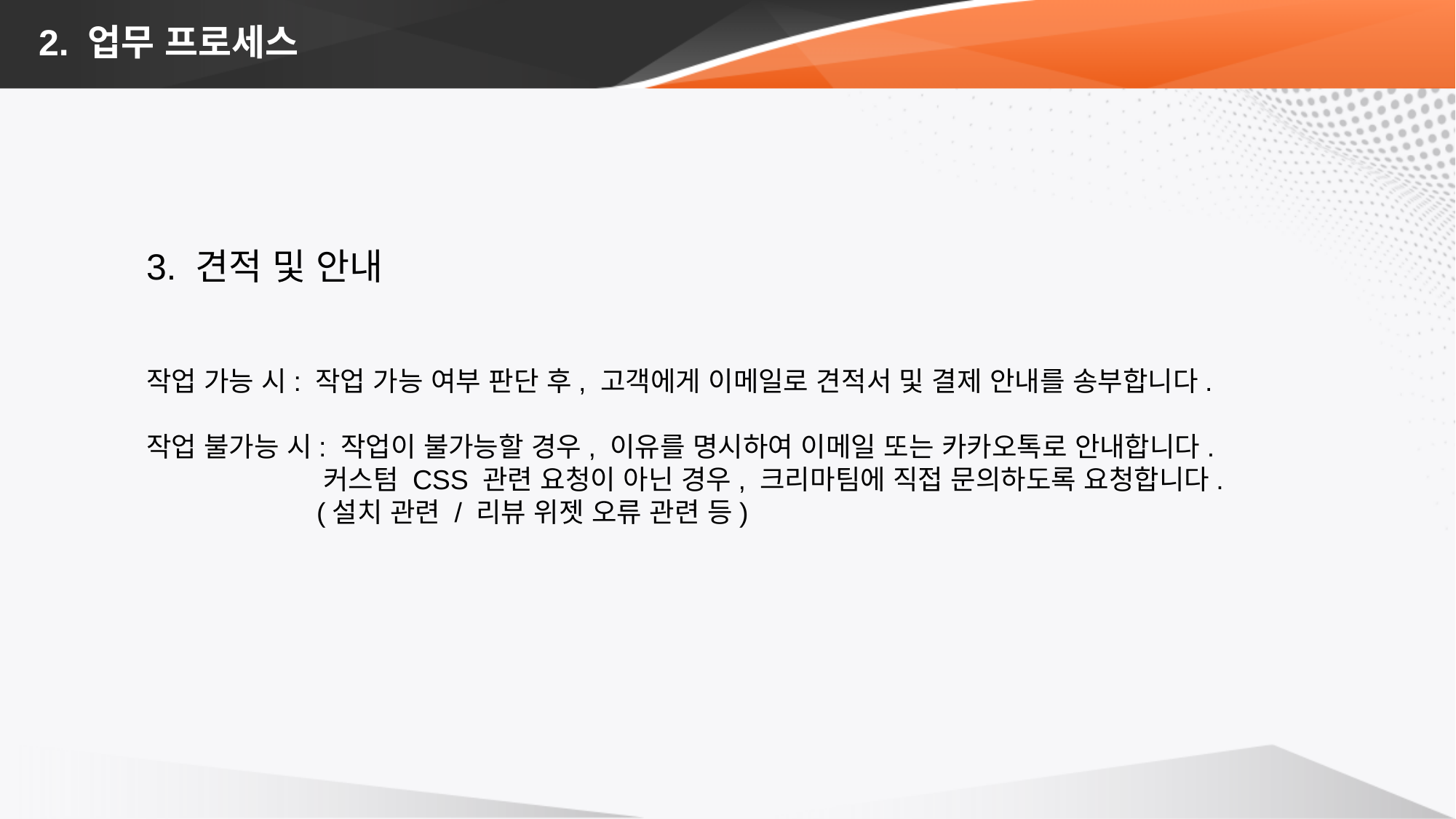

# 2. 업무 프로세스
3. 견적 및 안내

작업 가능 시: 작업 가능 여부 판단 후, 고객에게 이메일로 견적서 및 결제 안내를 송부합니다.

작업 불가능 시: 작업이 불가능할 경우, 이유를 명시하여 이메일 또는 카카오톡로 안내합니다.
	        커스텀 CSS 관련 요청이 아닌 경우, 크리마팀에 직접 문의하도록 요청합니다.
	        (설치 관련 / 리뷰 위젯 오류 관련 등)